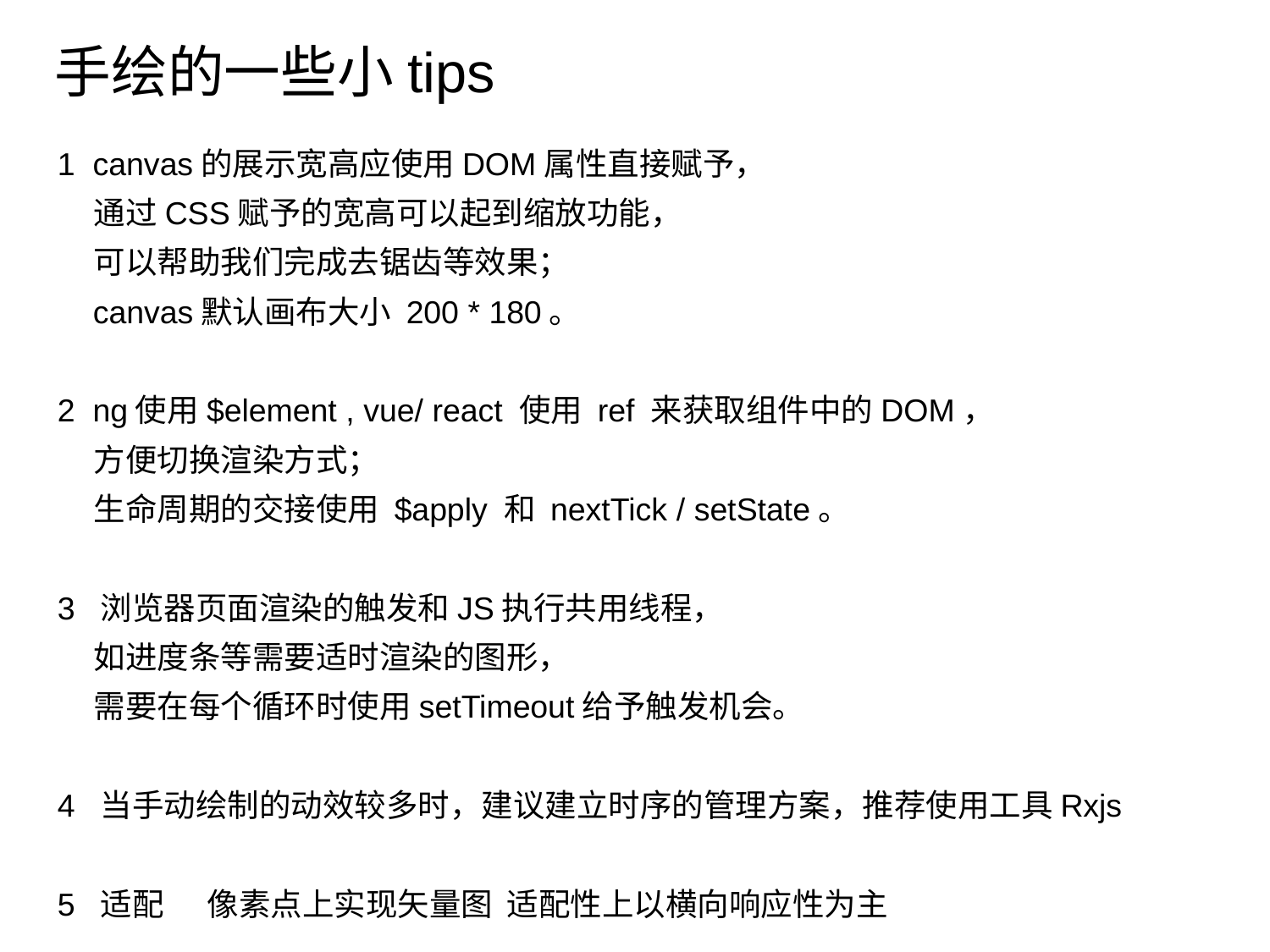

# 手绘的一些小tips
1  canvas的展示宽高应使用DOM属性直接赋予，
    通过CSS赋予的宽高可以起到缩放功能，
    可以帮助我们完成去锯齿等效果；
    canvas默认画布大小 200 * 180。

2  ng使用$element , vue/ react 使用 ref 来获取组件中的DOM，
    方便切换渲染方式；
    生命周期的交接使用 $apply 和 nextTick / setState。

3  浏览器页面渲染的触发和JS执行共用线程，
    如进度条等需要适时渲染的图形，
    需要在每个循环时使用setTimeout给予触发机会。

4  当手动绘制的动效较多时，建议建立时序的管理方案，推荐使用工具Rxjs

5  适配      像素点上实现矢量图  适配性上以横向响应性为主